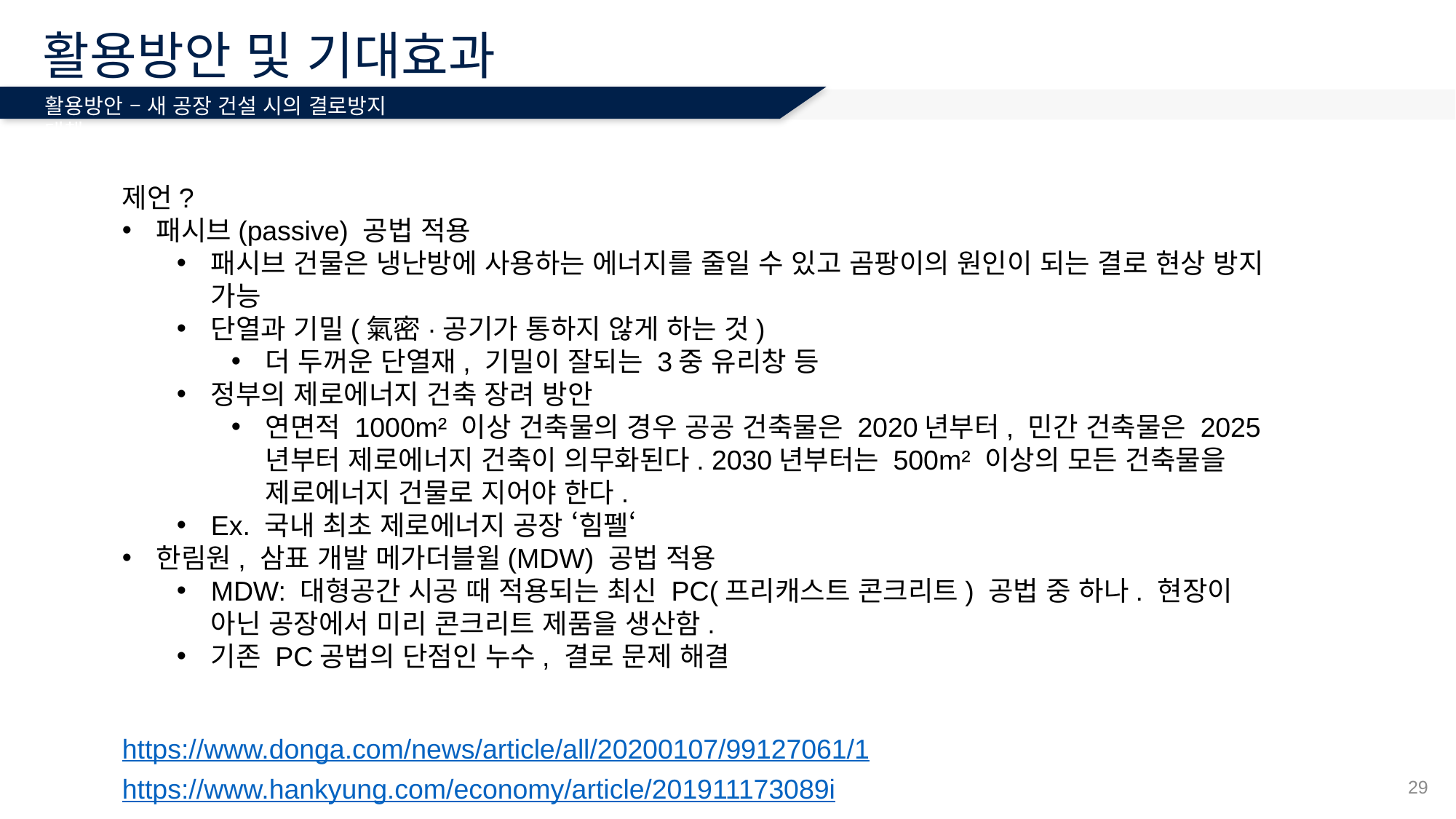

# 활용방안 및 기대효과
활용방안 – 새 공장 건설 시의 결로방지 대책
제언?
패시브(passive) 공법 적용
패시브 건물은 냉난방에 사용하는 에너지를 줄일 수 있고 곰팡이의 원인이 되는 결로 현상 방지 가능
단열과 기밀(氣密·공기가 통하지 않게 하는 것)
더 두꺼운 단열재, 기밀이 잘되는 3중 유리창 등
정부의 제로에너지 건축 장려 방안
연면적 1000m² 이상 건축물의 경우 공공 건축물은 2020년부터, 민간 건축물은 2025년부터 제로에너지 건축이 의무화된다. 2030년부터는 500m² 이상의 모든 건축물을 제로에너지 건물로 지어야 한다.
Ex. 국내 최초 제로에너지 공장 ‘힘펠‘
한림원, 삼표 개발 메가더블윌(MDW) 공법 적용
MDW: 대형공간 시공 때 적용되는 최신 PC(프리캐스트 콘크리트) 공법 중 하나. 현장이 아닌 공장에서 미리 콘크리트 제품을 생산함.
기존 PC공법의 단점인 누수, 결로 문제 해결
https://www.donga.com/news/article/all/20200107/99127061/1
29
https://www.hankyung.com/economy/article/201911173089i